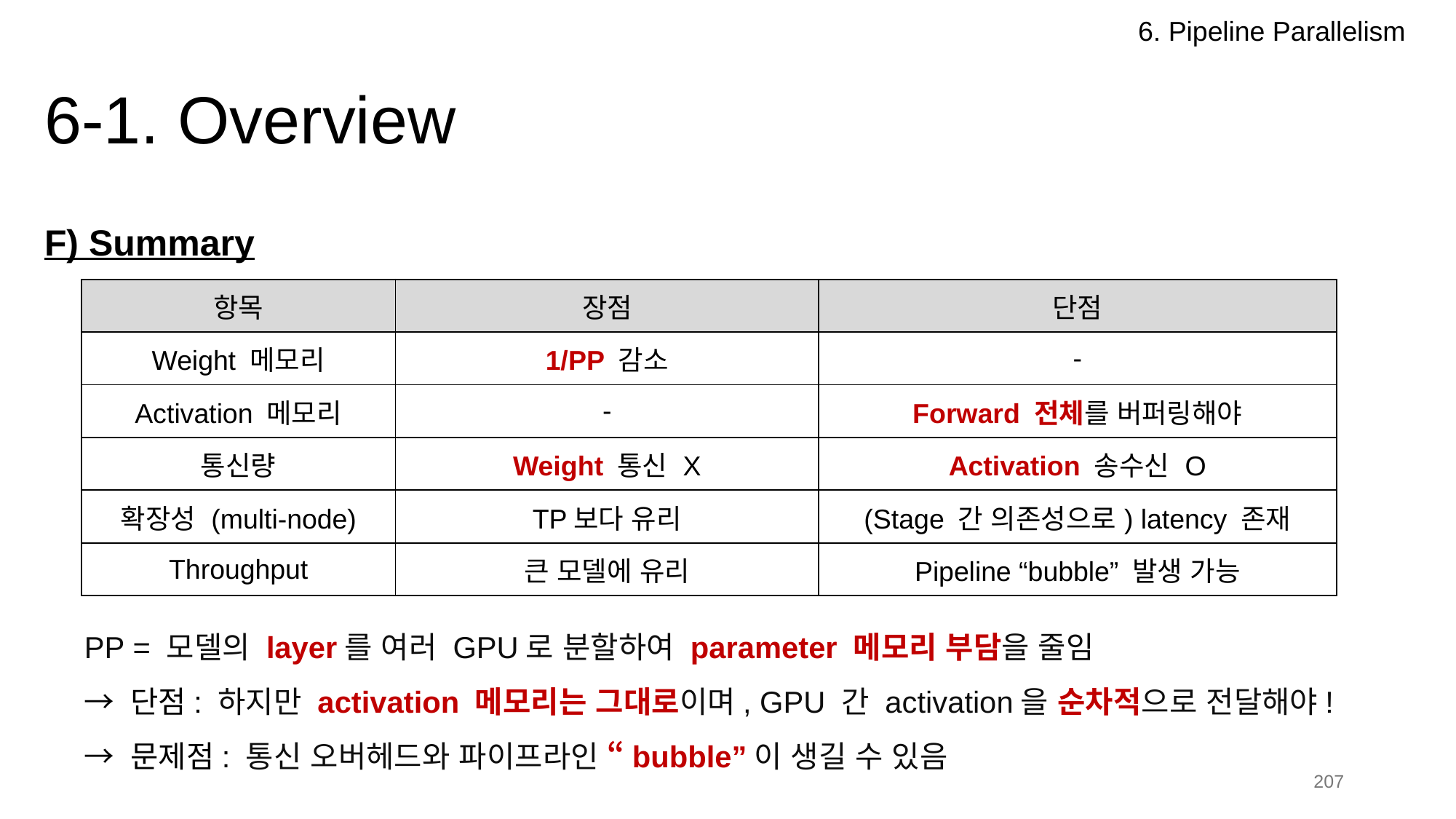

6. Pipeline Parallelism
# 6-1. Overview
F) Summary
| 항목 | 장점 | 단점 |
| --- | --- | --- |
| Weight 메모리 | 1/PP 감소 | - |
| Activation 메모리 | - | Forward 전체를 버퍼링해야 |
| 통신량 | Weight 통신 X | Activation 송수신 O |
| 확장성 (multi-node) | TP보다 유리 | (Stage 간 의존성으로) latency 존재 |
| Throughput | 큰 모델에 유리 | Pipeline “bubble” 발생 가능 |
PP = 모델의 layer를 여러 GPU로 분할하여 parameter 메모리 부담을 줄임
→ 단점: 하지만 activation 메모리는 그대로이며, GPU 간 activation을 순차적으로 전달해야!
→ 문제점: 통신 오버헤드와 파이프라인 “bubble”이 생길 수 있음
207